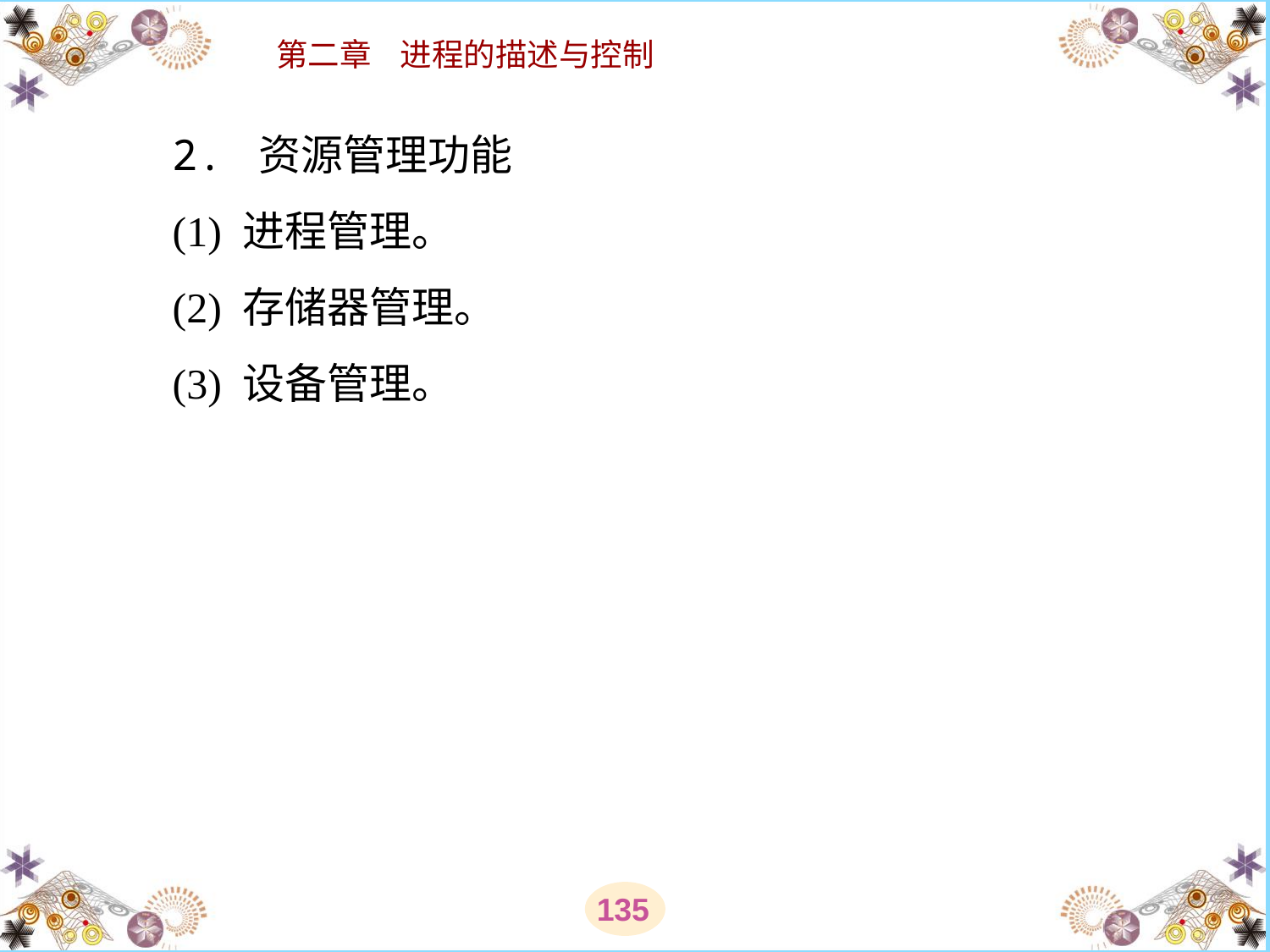

# 2. 资源管理功能 　　(1) 进程管理。 　　(2) 存储器管理。 　　(3) 设备管理。